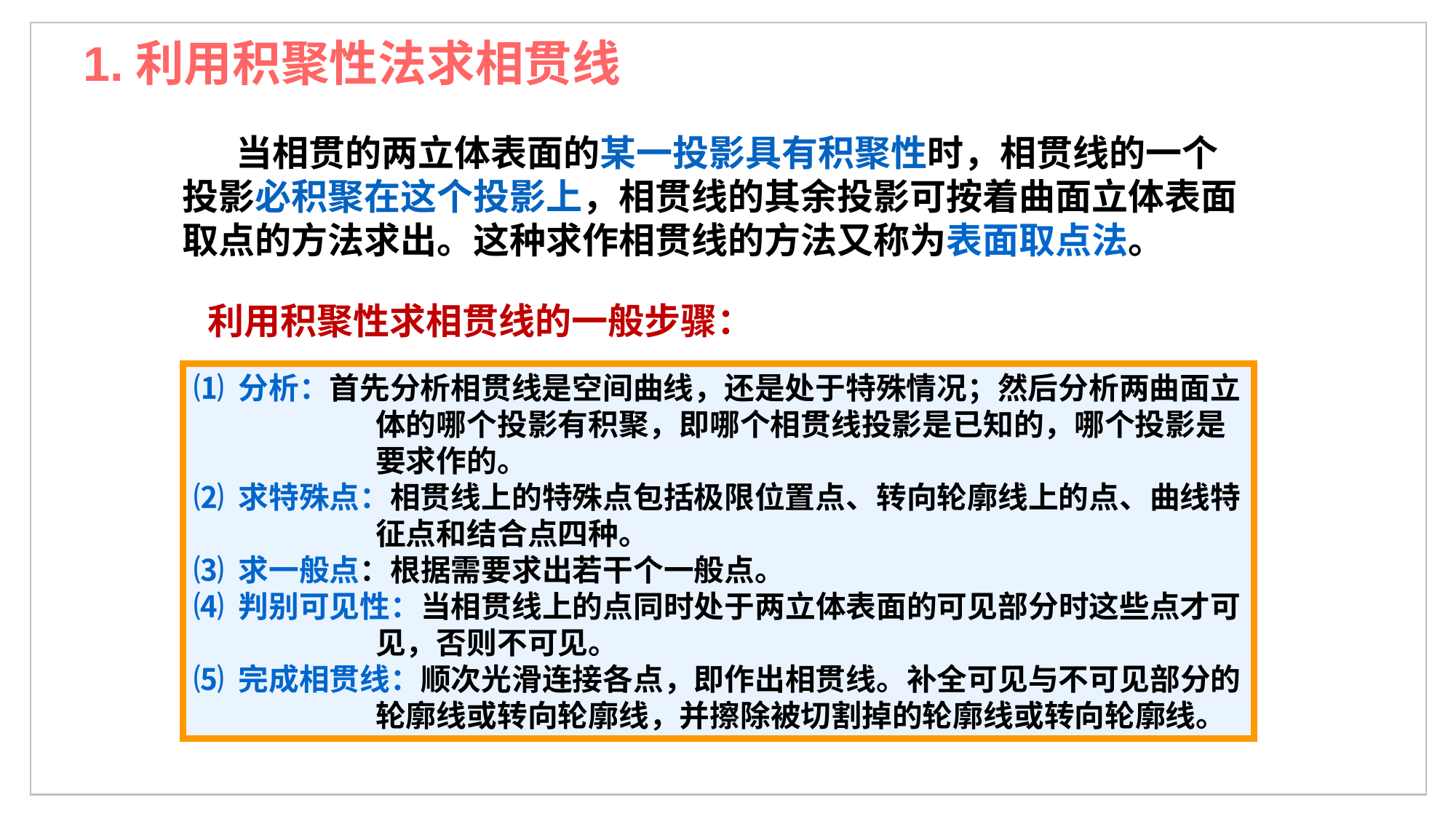

1.利用积聚性法求相贯线
当相贯的两立体表面的某一投影具有积聚性时，相贯线的一个投影必积聚在这个投影上，相贯线的其余投影可按着曲面立体表面取点的方法求出。这种求作相贯线的方法又称为表面取点法。
利用积聚性求相贯线的一般步骤：
⑴ 分析：首先分析相贯线是空间曲线，还是处于特殊情况；然后分析两曲面立体的哪个投影有积聚，即哪个相贯线投影是已知的，哪个投影是要求作的。
⑵ 求特殊点：相贯线上的特殊点包括极限位置点、转向轮廓线上的点、曲线特征点和结合点四种。
⑶ 求一般点：根据需要求出若干个一般点。
⑷ 判别可见性：当相贯线上的点同时处于两立体表面的可见部分时这些点才可见，否则不可见。
⑸ 完成相贯线：顺次光滑连接各点，即作出相贯线。补全可见与不可见部分的轮廓线或转向轮廓线，并擦除被切割掉的轮廓线或转向轮廓线。